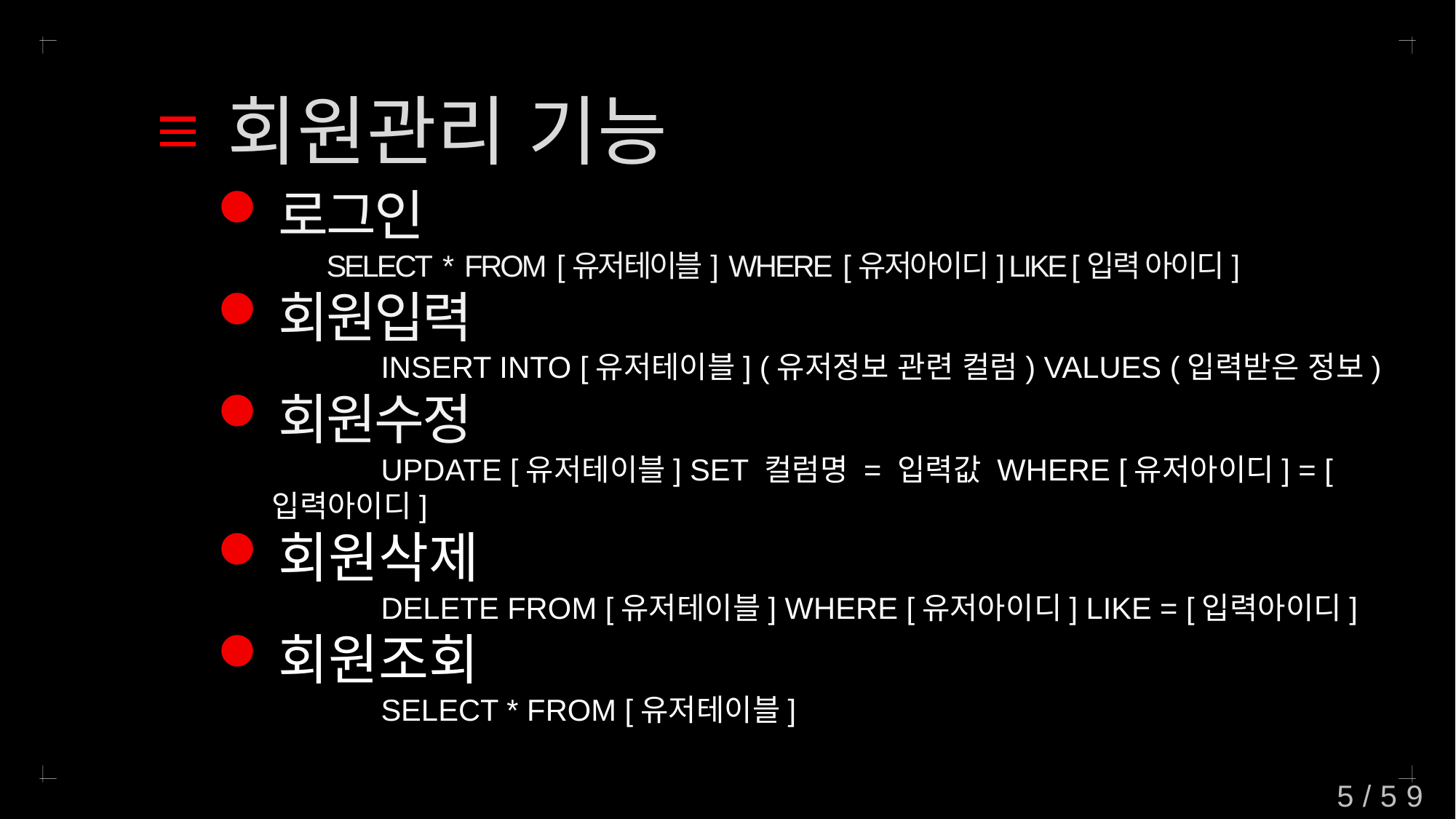

회원관리 기능
로그인
	SELECT  *  FROM  [유저테이블]  WHERE  [유저아이디] LIKE [입력 아이디]
회원입력
	INSERT INTO [유저테이블] (유저정보 관련 컬럼) VALUES (입력받은 정보)
회원수정
	UPDATE [유저테이블] SET 컬럼명 = 입력값 WHERE [유저아이디] = [입력아이디]
회원삭제
	DELETE FROM [유저테이블] WHERE [유저아이디] LIKE = [입력아이디]
회원조회
	SELECT * FROM [유저테이블]
5/59